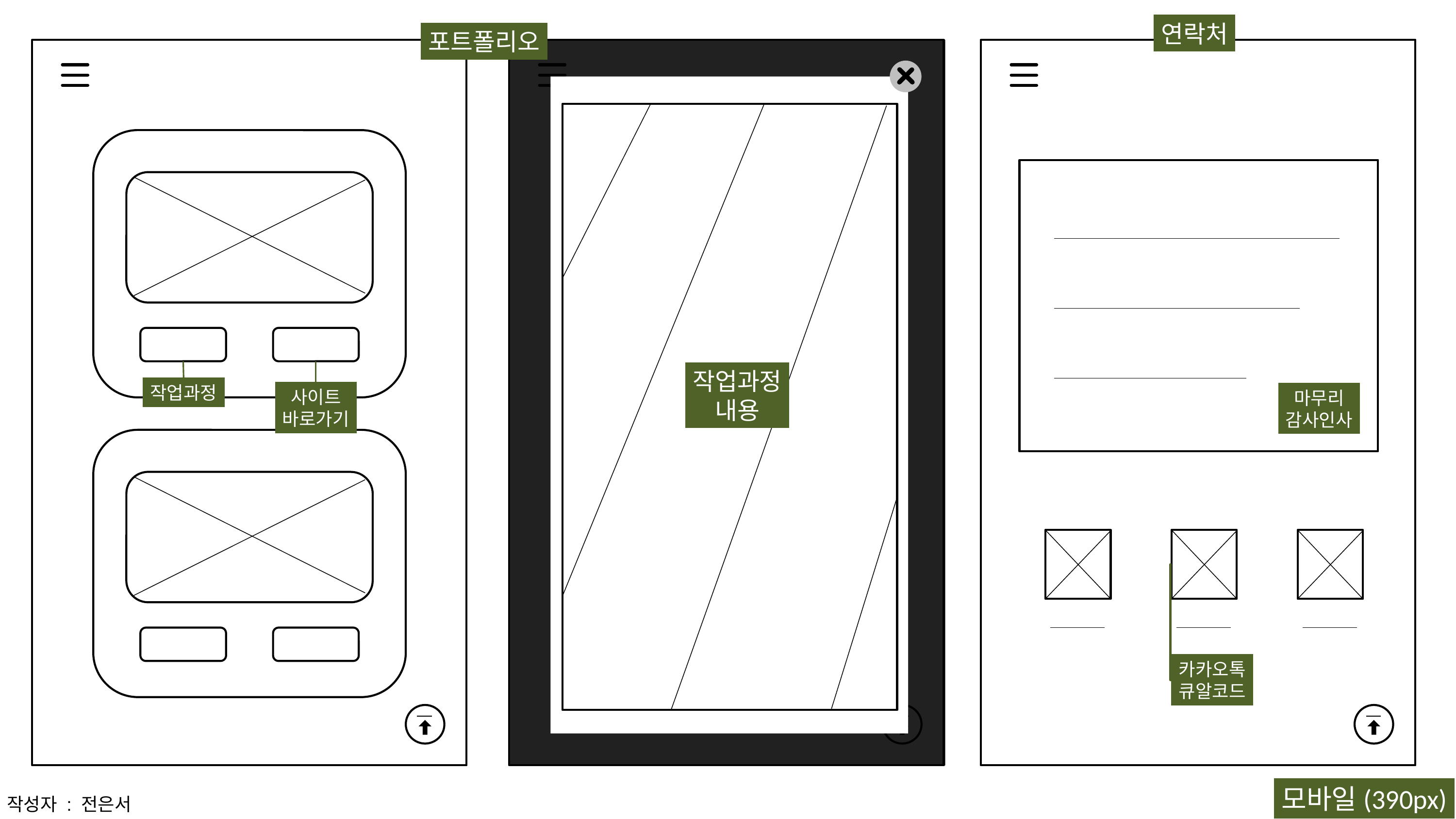

연락처
포트폴리오

작업과정
내용
작업과정
사이트
바로가기
마무리
감사인사

카카오톡
큐알코드
모바일(390px)
작성자 : 전은서